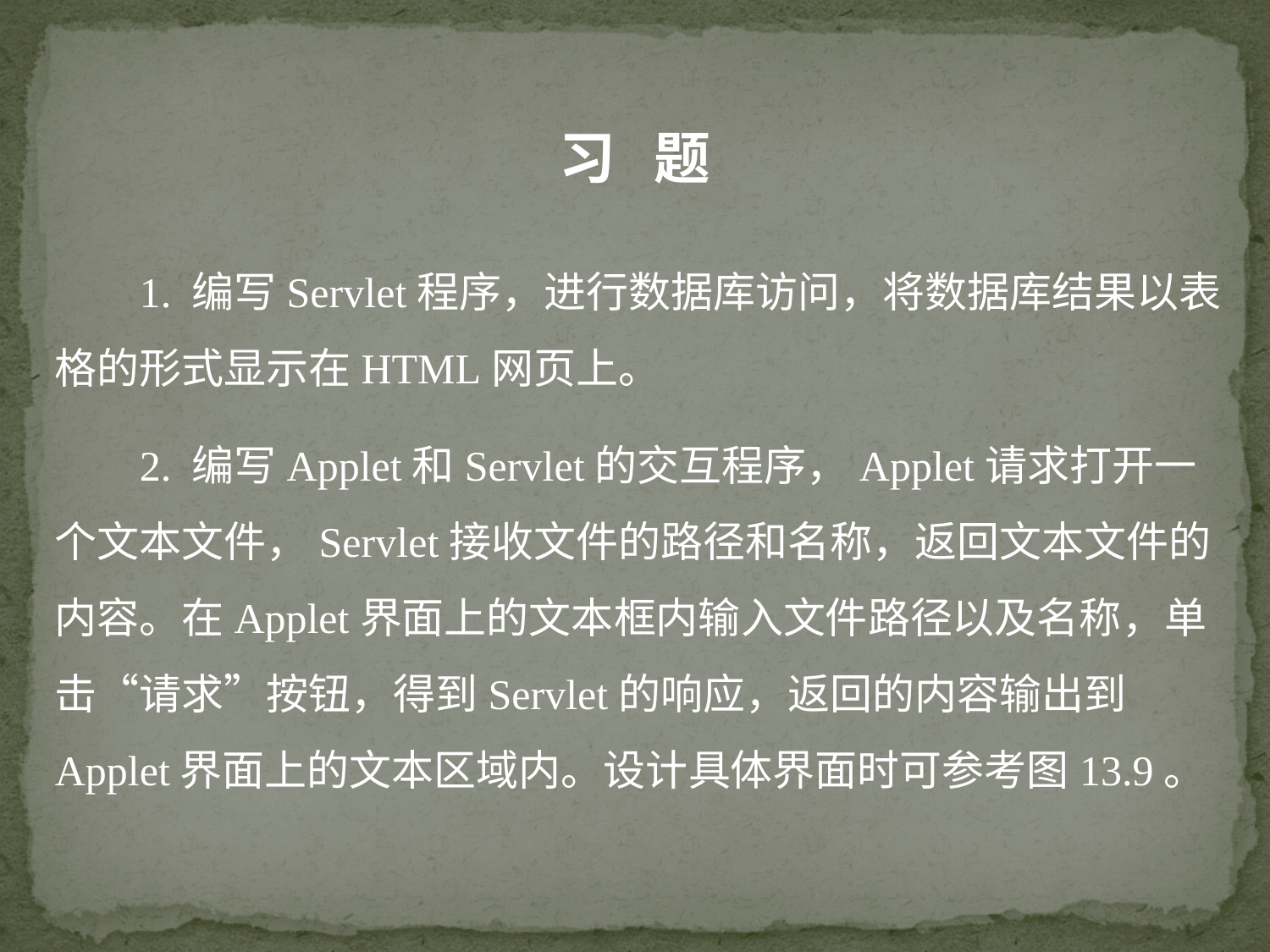

习   题
        1. 编写Servlet程序，进行数据库访问，将数据库结果以表格的形式显示在HTML网页上。
        2. 编写Applet和Servlet的交互程序，Applet请求打开一个文本文件，Servlet接收文件的路径和名称，返回文本文件的内容。在Applet界面上的文本框内输入文件路径以及名称，单击“请求”按钮，得到Servlet的响应，返回的内容输出到Applet界面上的文本区域内。设计具体界面时可参考图13.9。